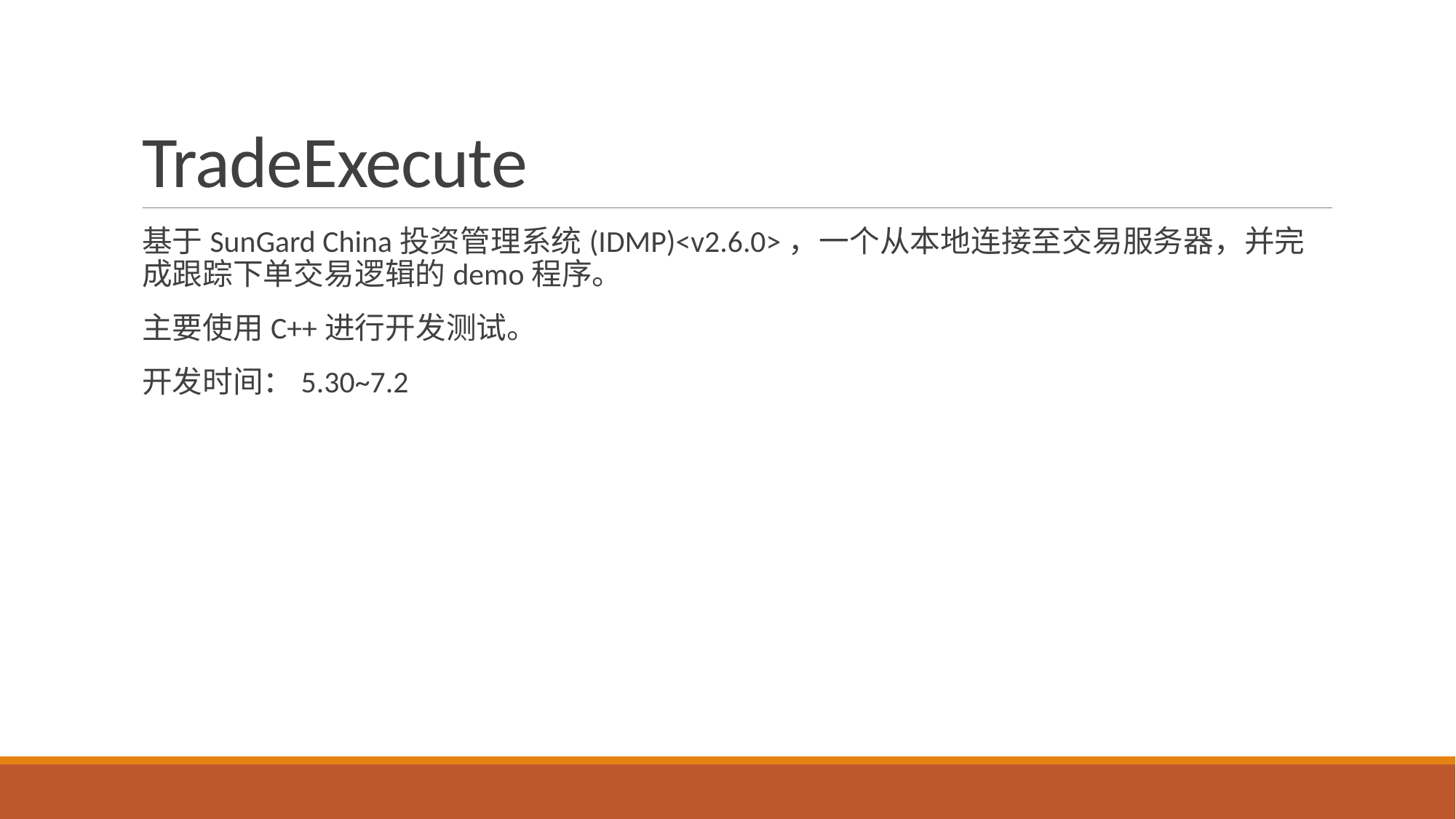

# TradeExecute
基于SunGard China投资管理系统(IDMP)<v2.6.0>，一个从本地连接至交易服务器，并完成跟踪下单交易逻辑的demo程序。
主要使用C++进行开发测试。
开发时间：5.30~7.2